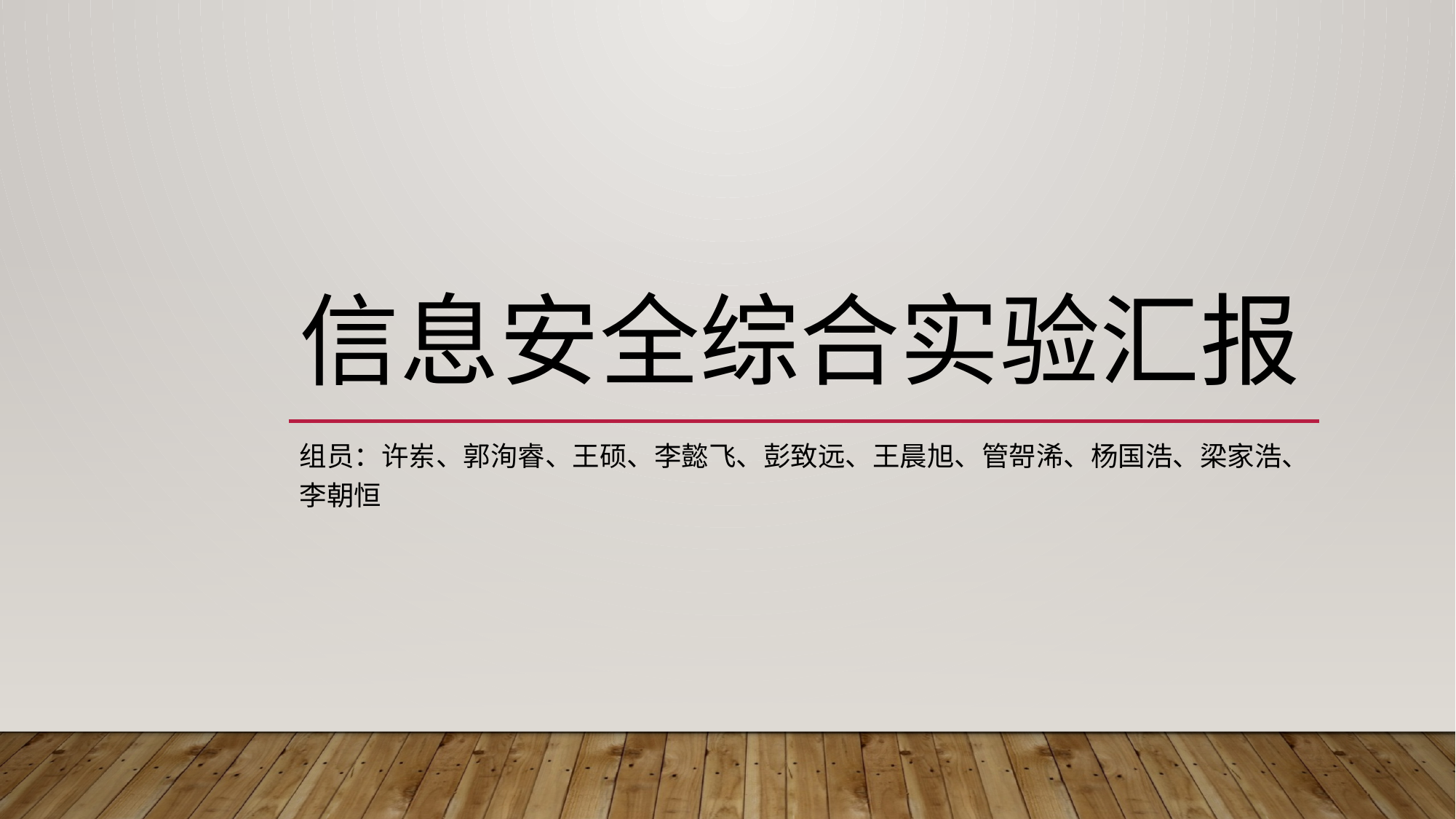

# 信息安全综合实验汇报
组员：许岽、郭洵睿、王硕、李懿飞、彭致远、王晨旭、管哿浠、杨国浩、梁家浩、李朝恒